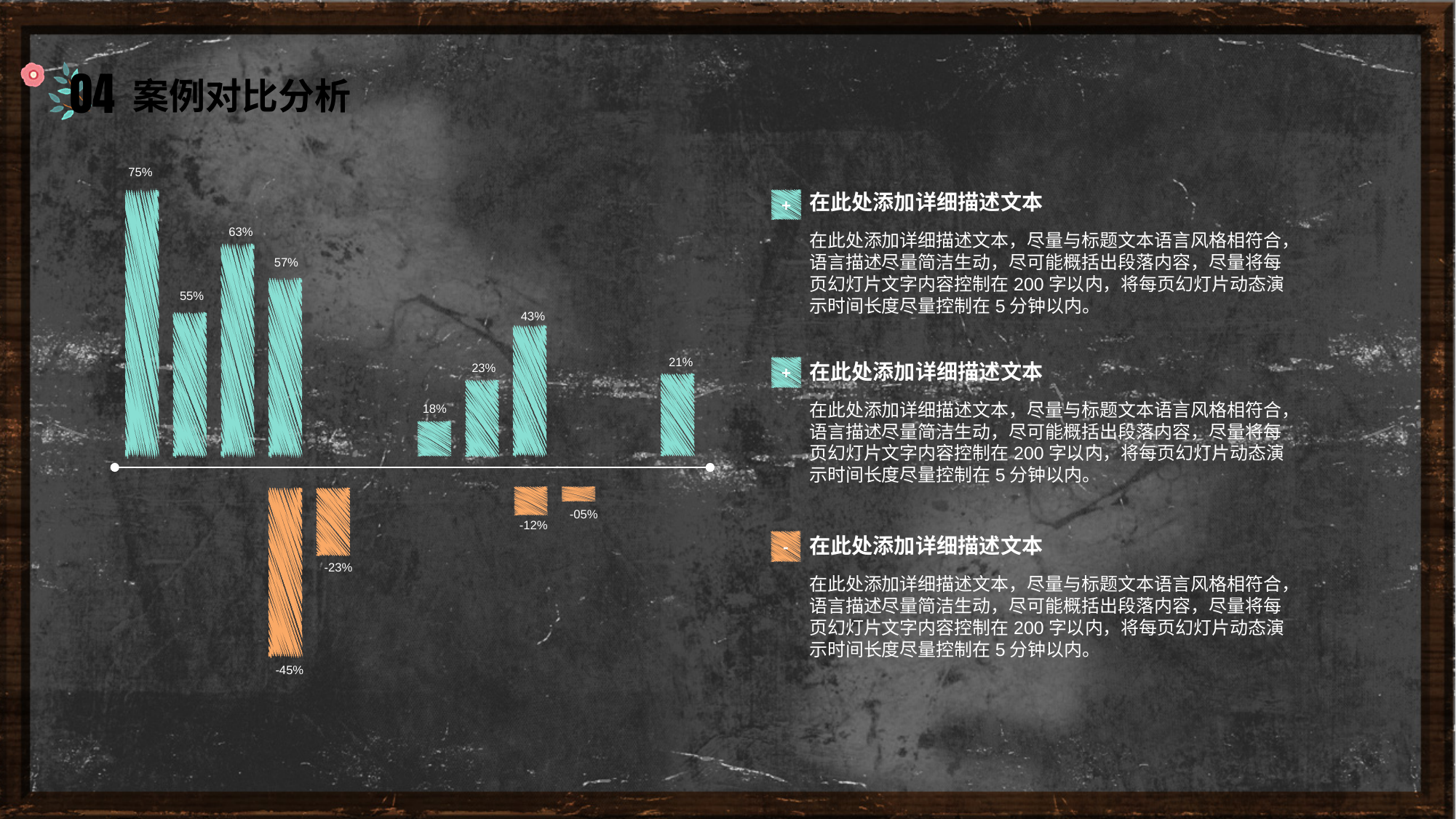

04
案例对比分析
75%
在此处添加详细描述文本
在此处添加详细描述文本，尽量与标题文本语言风格相符合，语言描述尽量简洁生动，尽可能概括出段落内容，尽量将每页幻灯片文字内容控制在200字以内，将每页幻灯片动态演示时间长度尽量控制在5分钟以内。

+
63%
57%
55%
43%
21%
在此处添加详细描述文本
在此处添加详细描述文本，尽量与标题文本语言风格相符合，语言描述尽量简洁生动，尽可能概括出段落内容，尽量将每页幻灯片文字内容控制在200字以内，将每页幻灯片动态演示时间长度尽量控制在5分钟以内。
23%
+
18%

-05%
-12%
在此处添加详细描述文本
在此处添加详细描述文本，尽量与标题文本语言风格相符合，语言描述尽量简洁生动，尽可能概括出段落内容，尽量将每页幻灯片文字内容控制在200字以内，将每页幻灯片动态演示时间长度尽量控制在5分钟以内。
-
-23%
-45%